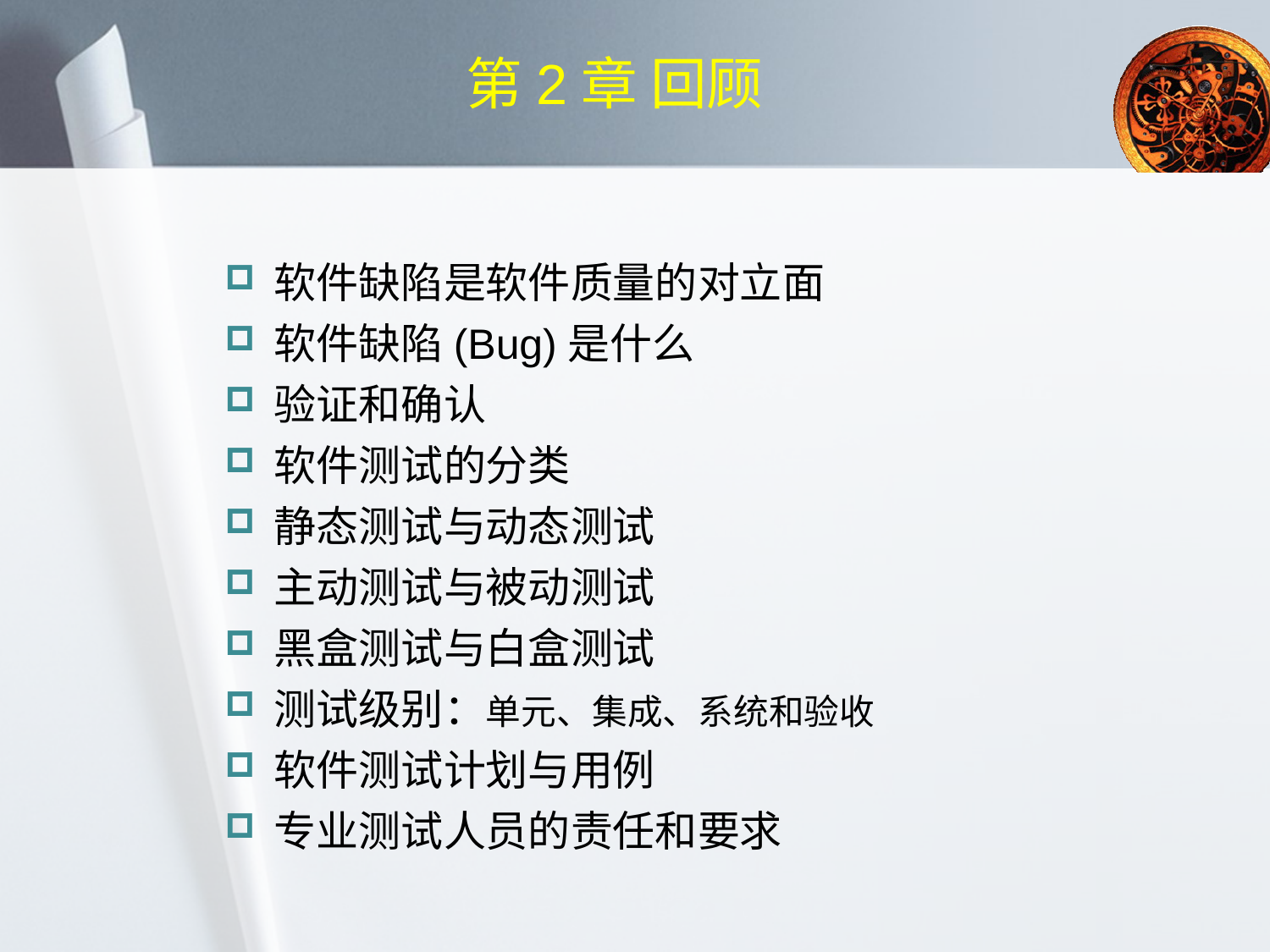

# 第2章 回顾
软件缺陷是软件质量的对立面
软件缺陷(Bug)是什么
验证和确认
软件测试的分类
静态测试与动态测试
主动测试与被动测试
黑盒测试与白盒测试
测试级别：单元、集成、系统和验收
软件测试计划与用例
专业测试人员的责任和要求